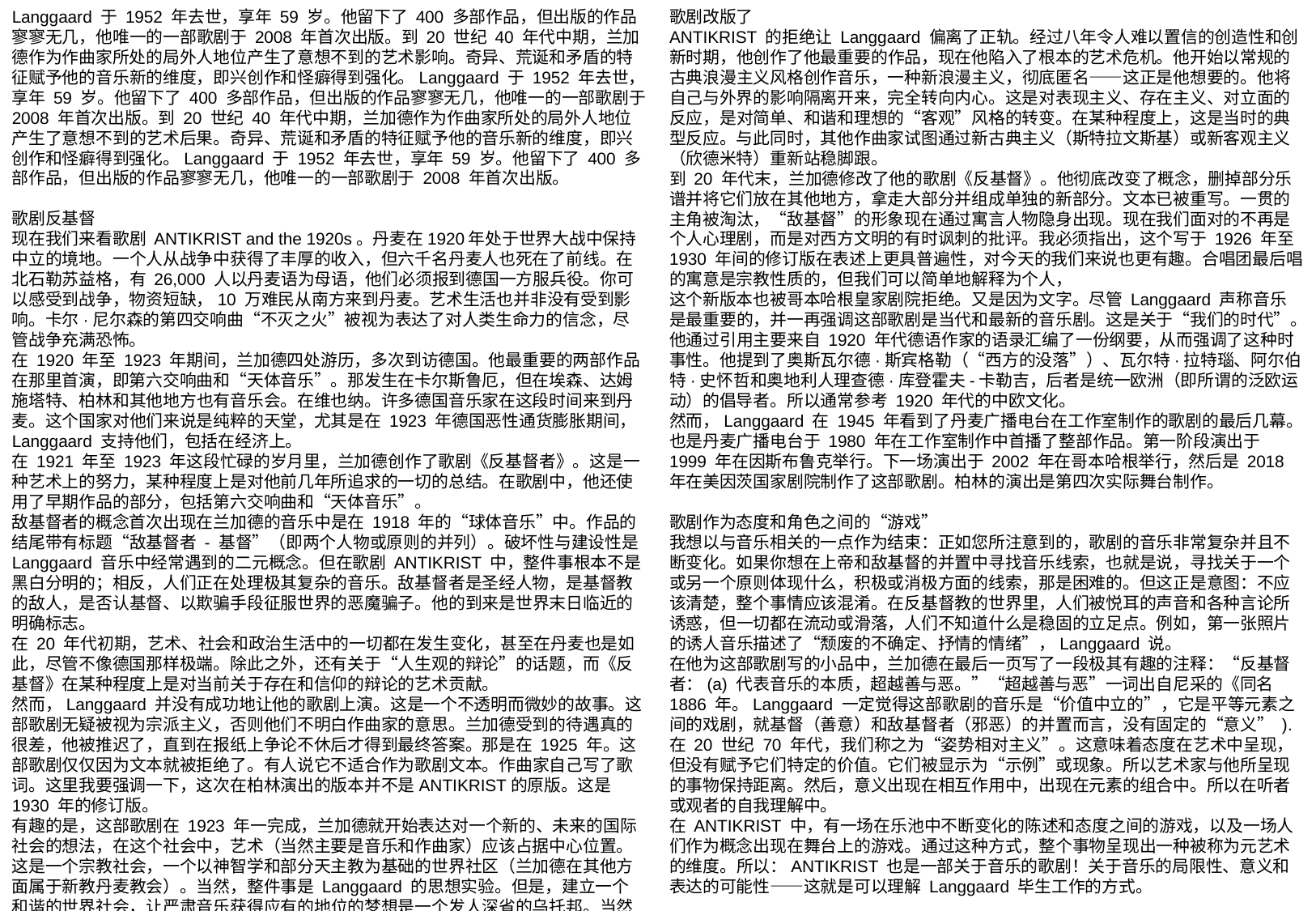

Langgaard 于 1952 年去世，享年 59 岁。他留下了 400 多部作品，但出版的作品寥寥无几，他唯一的一部歌剧于 2008 年首次出版。到 20 世纪 40 年代中期，兰加德作为作曲家所处的局外人地位产生了意想不到的艺术影响。奇异、荒诞和矛盾的特征赋予他的音乐新的维度，即兴创作和怪癖得到强化。Langgaard 于 1952 年去世，享年 59 岁。他留下了 400 多部作品，但出版的作品寥寥无几，他唯一的一部歌剧于 2008 年首次出版。到 20 世纪 40 年代中期，兰加德作为作曲家所处的局外人地位产生了意想不到的艺术后果。奇异、荒诞和矛盾的特征赋予他的音乐新的维度，即兴创作和怪癖得到强化。Langgaard 于 1952 年去世，享年 59 岁。他留下了 400 多部作品，但出版的作品寥寥无几，他唯一的一部歌剧于 2008 年首次出版。

歌剧反基督
现在我们来看歌剧 ANTIKRIST and the 1920s。丹麦在1920年处于世界大战中保持中立的境地。一个人从战争中获得了丰厚的收入，但六千名丹麦人也死在了前线。在北石勒苏益格，有 26,000 人以丹麦语为母语，他们必须报到德国一方服兵役。你可以感受到战争，物资短缺，10 万难民从南方来到丹麦。艺术生活也并非没有受到影响。卡尔·尼尔森的第四交响曲“不灭之火”被视为表达了对人类生命力的信念，尽管战争充满恐怖。
在 1920 年至 1923 年期间，兰加德四处游历，多次到访德国。他最重要的两部作品在那里首演，即第六交响曲和“天体音乐”。那发生在卡尔斯鲁厄，但在埃森、达姆施塔特、柏林和其他地方也有音乐会。在维也纳。许多德国音乐家在这段时间来到丹麦。这个国家对他们来说是纯粹的天堂，尤其是在 1923 年德国恶性通货膨胀期间，Langgaard 支持他们，包括在经济上。
在 1921 年至 1923 年这段忙碌的岁月里，兰加德创作了歌剧《反基督者》。这是一种艺术上的努力，某种程度上是对他前几年所追求的一切的总结。在歌剧中，他还使用了早期作品的部分，包括第六交响曲和“天体音乐”。
敌基督者的概念首次出现在兰加德的音乐中是在 1918 年的“球体音乐”中。作品的结尾带有标题“敌基督者 - 基督”（即两个人物或原则的并列）。破坏性与建设性是 Langgaard 音乐中经常遇到的二元概念。但在歌剧 ANTIKRIST 中，整件事根本不是黑白分明的；相反，人们正在处理极其复杂的音乐。敌基督者是圣经人物，是基督教的敌人，是否认基督、以欺骗手段征服世界的恶魔骗子。他的到来是世界末日临近的明确标志。
在 20 年代初期，艺术、社会和政治生活中的一切都在发生变化，甚至在丹麦也是如此，尽管不像德国那样极端。除此之外，还有关于“人生观的辩论”的话题，而《反基督》在某种程度上是对当前关于存在和信仰的辩论的艺术贡献。
然而，Langgaard 并没有成功地让他的歌剧上演。这是一个不透明而微妙的故事。这部歌剧无疑被视为宗派主义，否则他们不明白作曲家的意思。兰加德受到的待遇真的很差，他被推迟了，直到在报纸上争论不休后才得到最终答案。那是在 1925 年。这部歌剧仅仅因为文本就被拒绝了。有人说它不适合作为歌剧文本。作曲家自己写了歌词。这里我要强调一下，这次在柏林演出的版本并不是ANTIKRIST的原版。这是 1930 年的修订版。
有趣的是，这部歌剧在 1923 年一完成，兰加德就开始表达对一个新的、未来的国际社会的想法，在这个社会中，艺术（当然主要是音乐和作曲家）应该占据中心位置。这是一个宗教社会，一个以神智学和部分天主教为基础的世界社区（兰加德在其他方面属于新教丹麦教会）。当然，整件事是 Langgaard 的思想实验。但是，建立一个和谐的世界社会，让严肃音乐获得应有的地位的梦想是一个发人深省的乌托邦。当然还有天真。他后来将这些想法称为“疯狂”。

歌剧改版了
ANTIKRIST 的拒绝让 Langgaard 偏离了正轨。经过八年令人难以置信的创造性和创新时期，他创作了他最重要的作品，现在他陷入了根本的艺术危机。他开始以常规的古典浪漫主义风格创作音乐，一种新浪漫主义，彻底匿名——这正是他想要的。他将自己与外界的影响隔离开来，完全转向内心。这是对表现主义、存在主义、对立面的反应，是对简单、和谐和理想的“客观”风格的转变。在某种程度上，这是当时的典型反应。与此同时，其他作曲家试图通过新古典主义（斯特拉文斯基）或新客观主义（欣德米特）重新站稳脚跟。
到 20 年代末，兰加德修改了他的歌剧《反基督》。他彻底改变了概念，删掉部分乐谱并将它们放在其他地方，拿走大部分并组成单独的新部分。文本已被重写。一贯的主角被淘汰，“敌基督”的形象现在通过寓言人物隐身出现。现在我们面对的不再是个人心理剧，而是对西方文明的有时讽刺的批评。我必须指出，这个写于 1926 年至 1930 年间的修订版在表述上更具普遍性，对今天的我们来说也更有趣。合唱团最后唱的寓意是宗教性质的，但我们可以简单地解释为个人，
这个新版本也被哥本哈根皇家剧院拒绝。又是因为文字。尽管 Langgaard 声称音乐是最重要的，并一再强调这部歌剧是当代和最新的音乐剧。这是关于“我们的时代”。他通过引用主要来自 1920 年代德语作家的语录汇编了一份纲要，从而强调了这种时事性。他提到了奥斯瓦尔德·斯宾格勒（“西方的没落”）、瓦尔特·拉特瑙、阿尔伯特·史怀哲和奥地利人理查德·库登霍夫-卡勒吉，后者是统一欧洲（即所谓的泛欧运动）的倡导者。所以通常参考 1920 年代的中欧文化。
然而，Langgaard 在 1945 年看到了丹麦广播电台在工作室制作的歌剧的最后几幕。也是丹麦广播电台于 1980 年在工作室制作中首播了整部作品。第一阶段演出于 1999 年在因斯布鲁克举行。下一场演出于 2002 年在哥本哈根举行，然后是 2018 年在美因茨国家剧院制作了这部歌剧。柏林的演出是第四次实际舞台制作。

歌剧作为态度和角色之间的“游戏”
我想以与音乐相关的一点作为结束：正如您所注意到的，歌剧的音乐非常复杂并且不断变化。如果你想在上帝和敌基督的并置中寻找音乐线索，也就是说，寻找关于一个或另一个原则体现什么，积极或消极方面的线索，那是困难的。但这正是意图：不应该清楚，整个事情应该混淆。在反基督教的世界里，人们被悦耳的声音和各种言论所诱惑，但一切都在流动或滑落，人们不知道什么是稳固的立足点。例如，第一张照片的诱人音乐描述了“颓废的不确定、抒情的情绪”，Langgaard 说。
在他为这部歌剧写的小品中，兰加德在最后一页写了一段极其有趣的注释：“反基督者：(a) 代表音乐的本质，超越善与恶。”“超越善与恶”一词出自尼采的《同名 1886 年。Langgaard 一定觉得这部歌剧的音乐是“价值中立的”，它是平等元素之间的戏剧，就基督（善意）和敌基督者（邪恶）的并置而言，没有固定的“意义” ).
在 20 世纪 70 年代，我们称之为“姿势相对主义”。这意味着态度在艺术中呈现，但没有赋予它们特定的价值。它们被显示为“示例”或现象。所以艺术家与他所呈现的事物保持距离。然后，意义出现在相互作用中，出现在元素的组合中。所以在听者或观者的自我理解中。
在 ANTIKRIST 中，有一场在乐池中不断变化的陈述和态度之间的游戏，以及一场人们作为概念出现在舞台上的游戏。通过这种方式，整个事物呈现出一种被称为元艺术的维度。所以：ANTIKRIST 也是一部关于音乐的歌剧！关于音乐的局限性、意义和表达的可能性——这就是可以理解 Langgaard 毕生工作的方式。